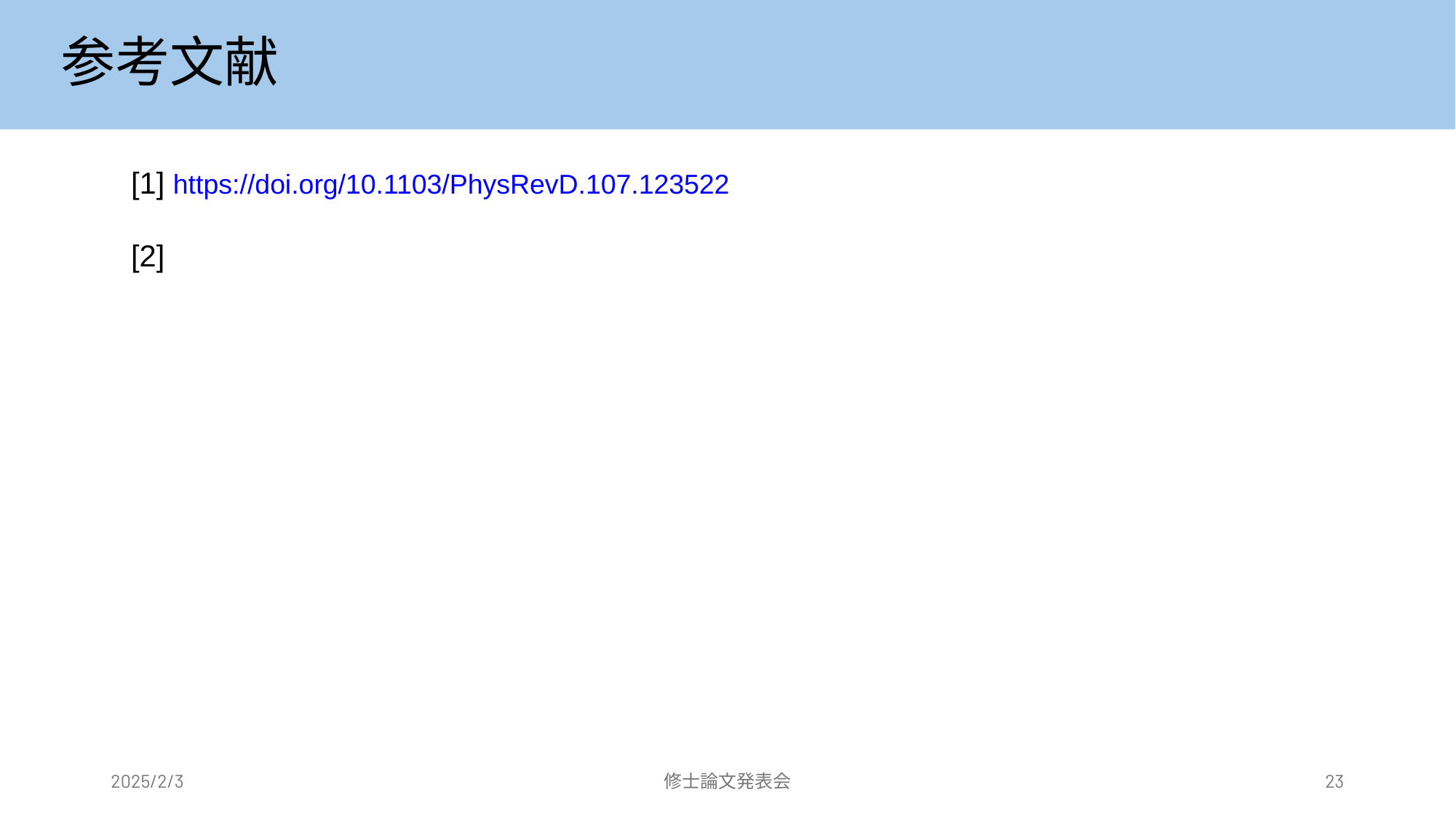

# 参考文献
[1] https://doi.org/10.1103/PhysRevD.107.123522

[2]

2025/2/3
修士論文発表会
23